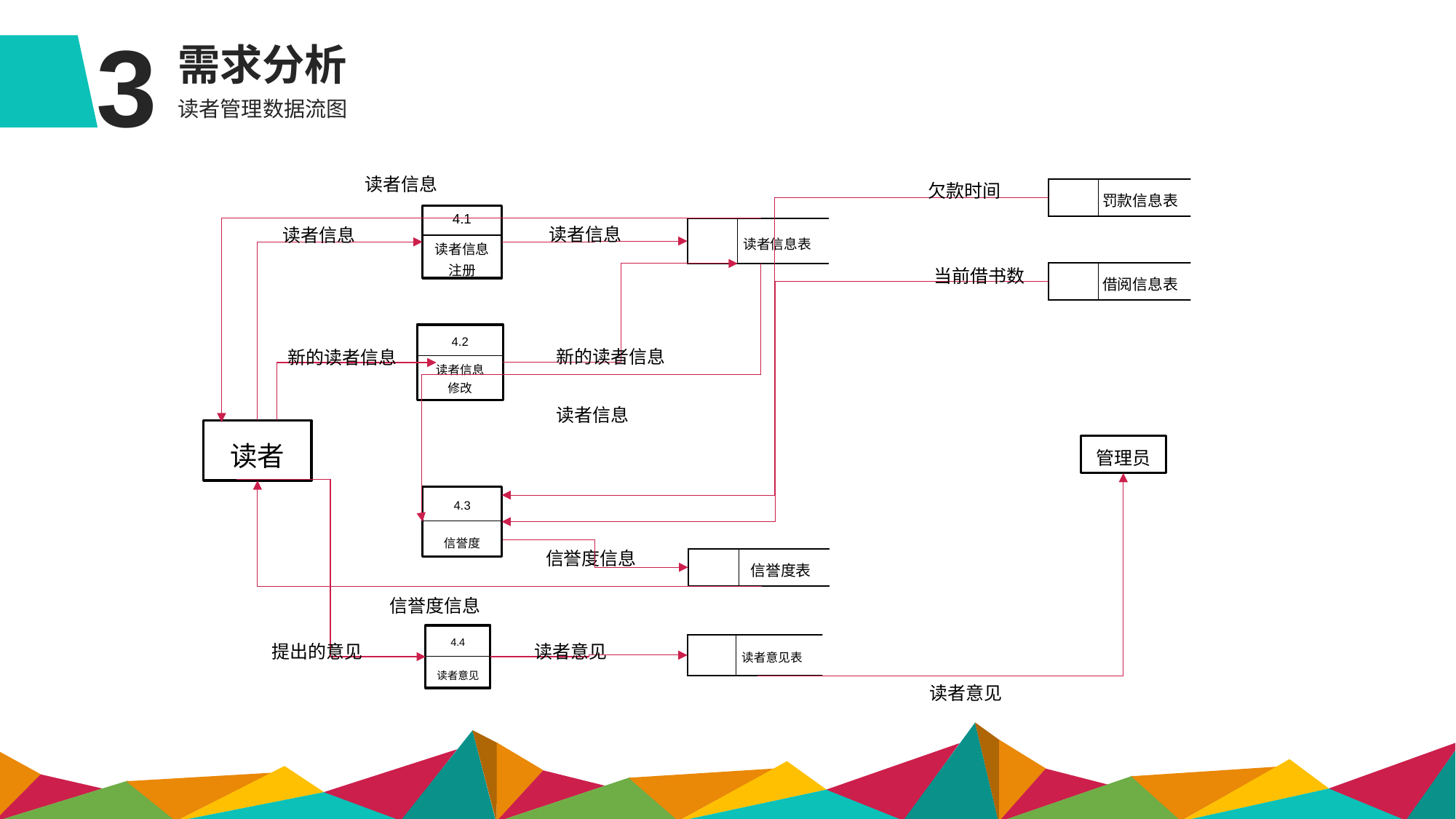

3
需求分析
读者管理数据流图
读者信息
欠款时间

             罚款信息表
4.1

读者信息
注册

             读者信息表
读者信息
读者信息
当前借书数

             借阅信息表
4.2

读者信息
修改
新的读者信息
新的读者信息
读者信息
读者
管理员
4.3

信誉度
信誉度信息

             信誉度表
信誉度信息
4.4

读者意见

             读者意见表
提出的意见
读者意见
读者意见